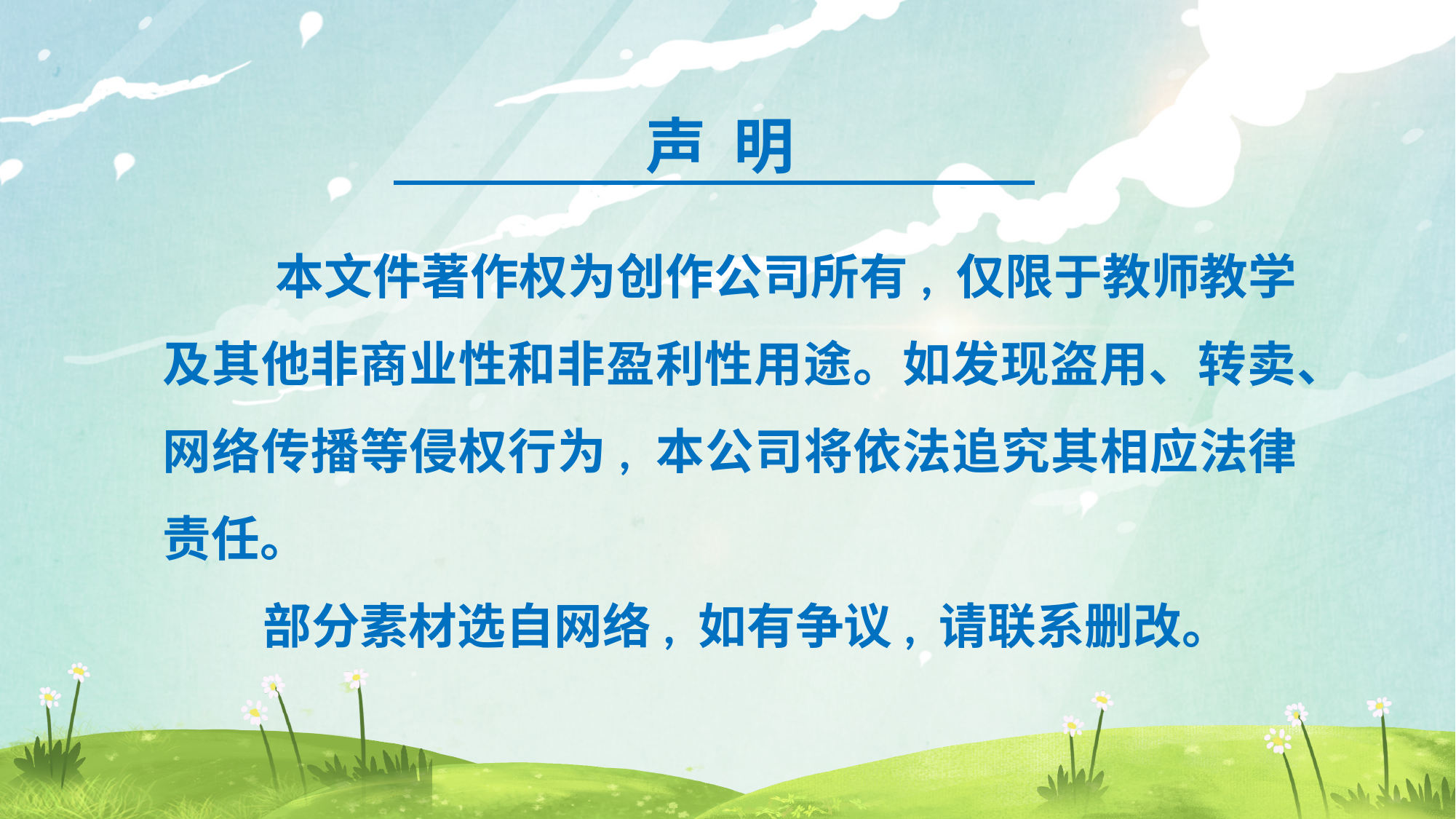

声  明
         本文件著作权为创作公司所有, 仅限于教师教学及其他非商业性和非盈利性用途。如发现盗用、转卖、网络传播等侵权行为, 本公司将依法追究其相应法律责任。
        部分素材选自网络, 如有争议, 请联系删改。